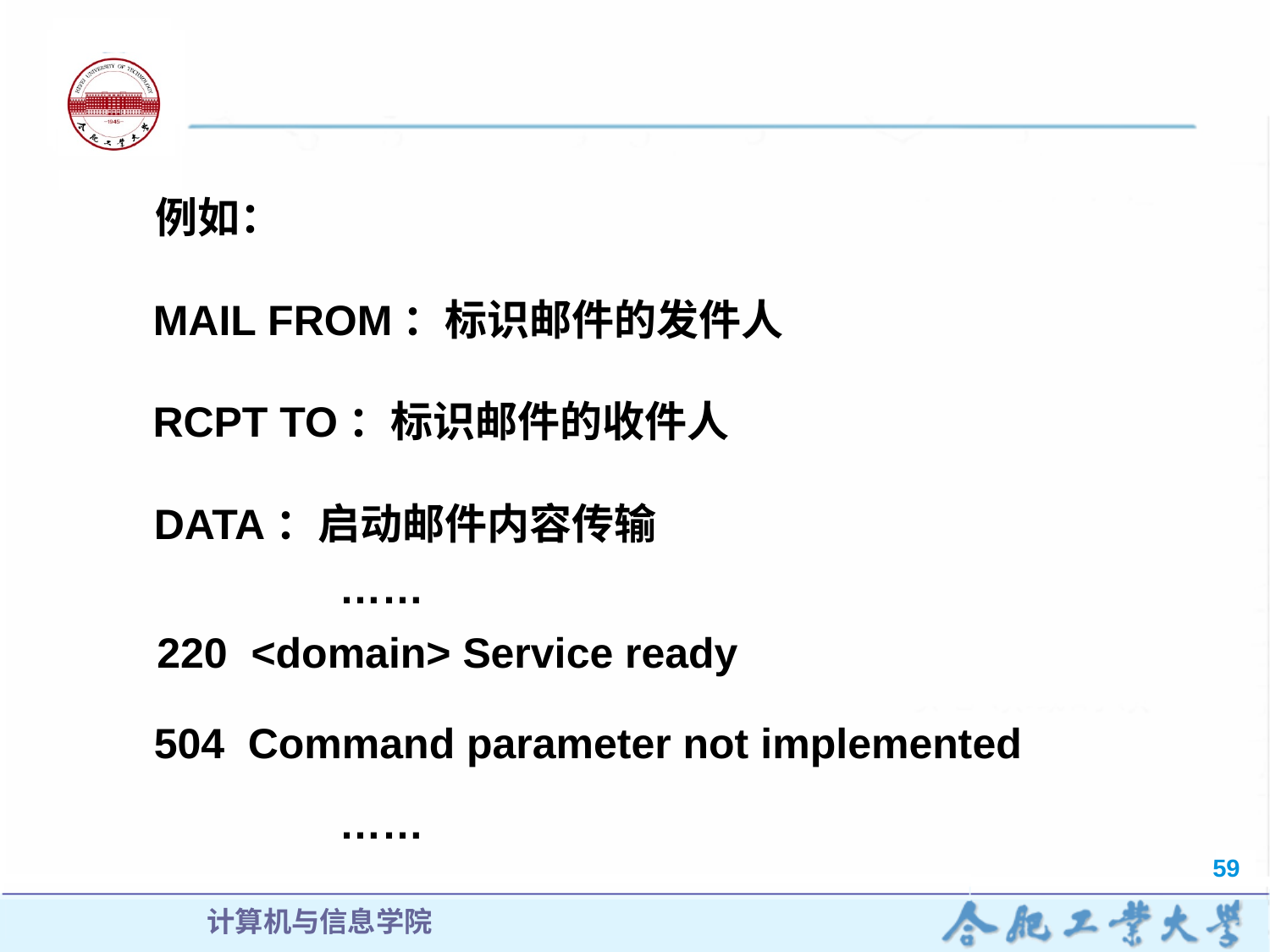

例如：
MAIL FROM：标识邮件的发件人
RCPT TO：标识邮件的收件人
DATA：启动邮件内容传输
……
220  <domain> Service ready
504  Command parameter not implemented
……